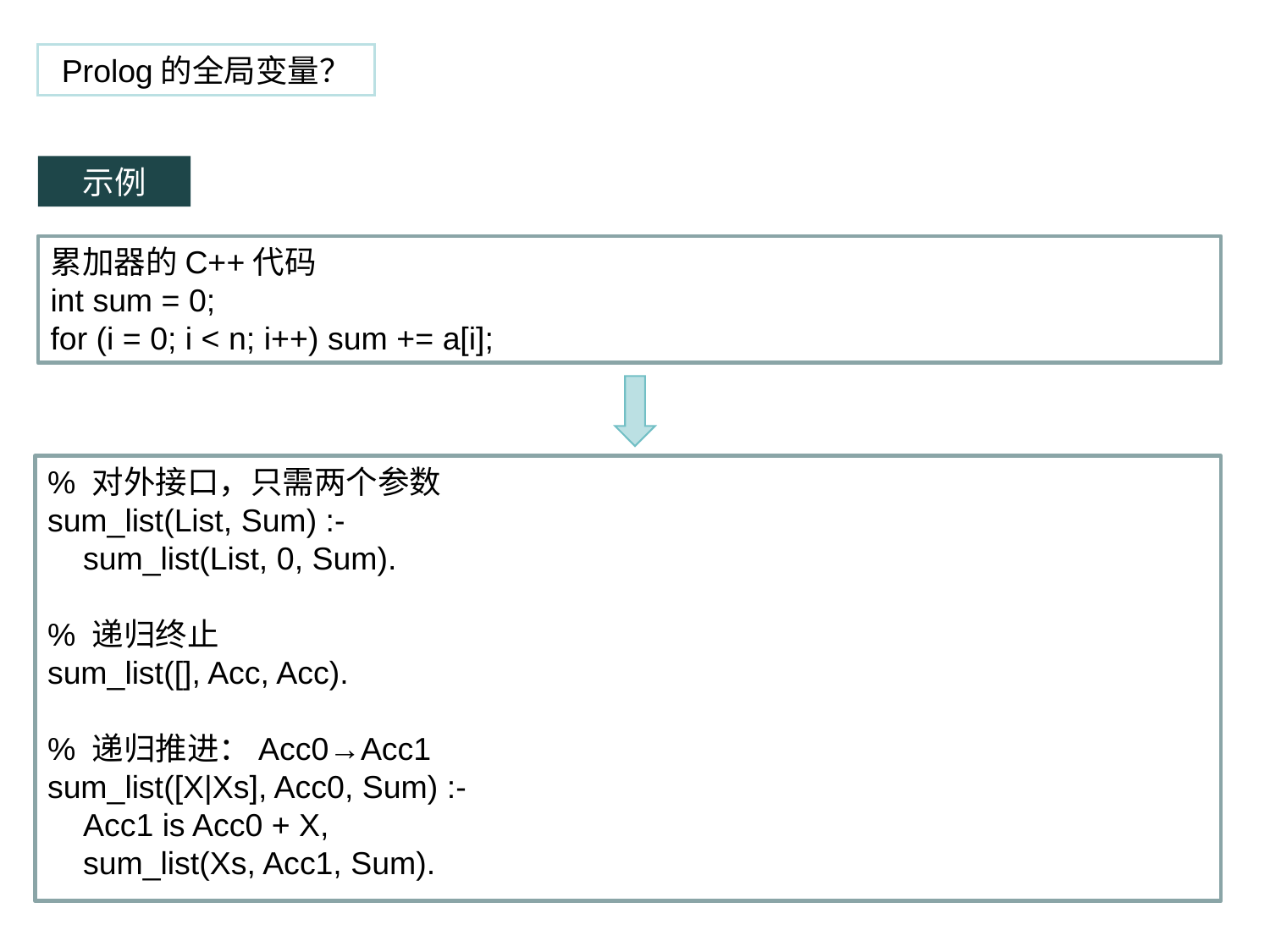

Prolog的全局变量？
示例
累加器的C++代码
int sum = 0;
for (i = 0; i < n; i++) sum += a[i];

% 对外接口，只需两个参数
sum_list(List, Sum) :-
    sum_list(List, 0, Sum).

% 递归终止
sum_list([], Acc, Acc).

% 递归推进：Acc0→Acc1
sum_list([X|Xs], Acc0, Sum) :-
    Acc1 is Acc0 + X,
    sum_list(Xs, Acc1, Sum).